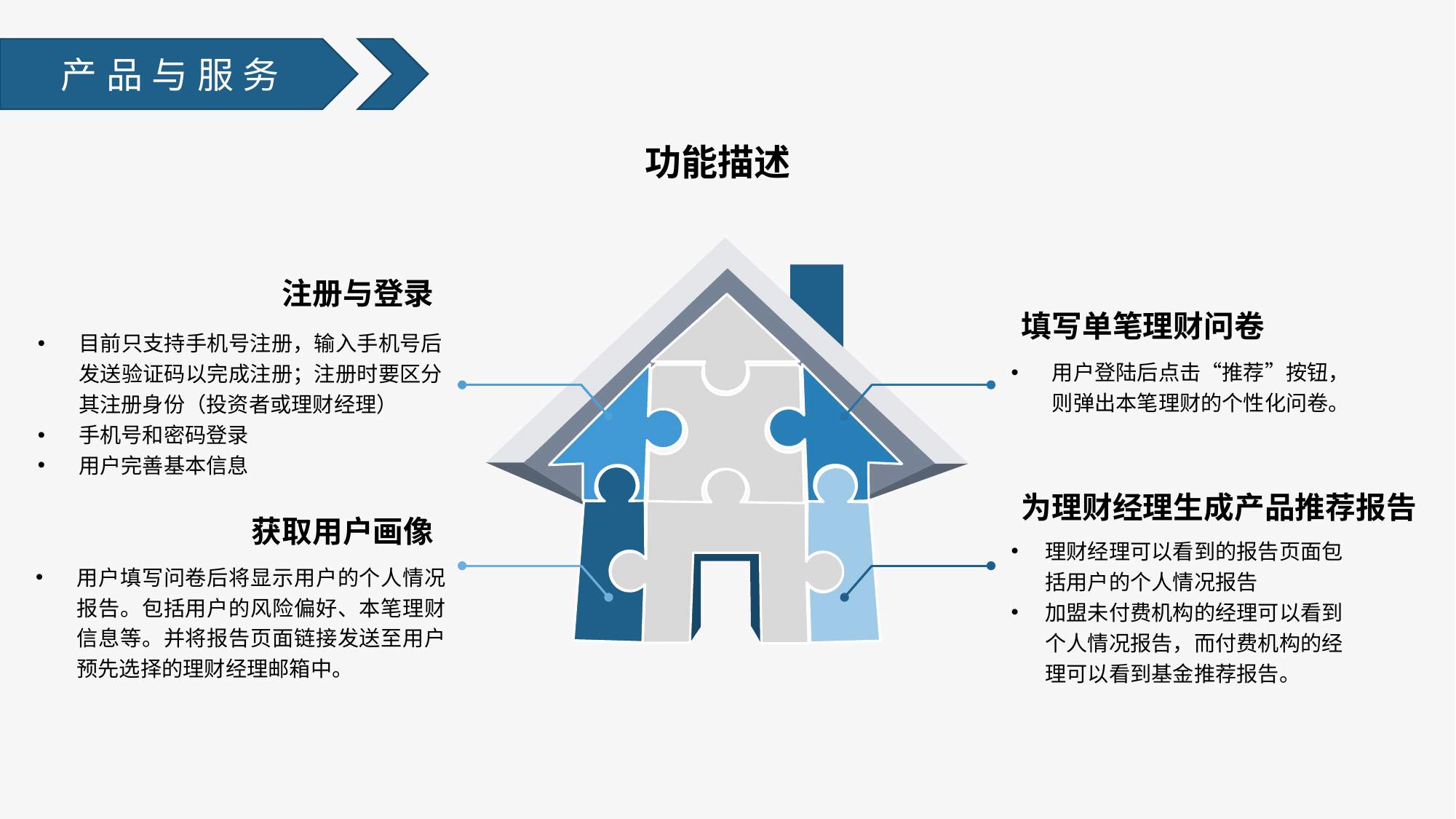

产品与服务

功能描述

注册与登录
目前只支持手机号注册，输入手机号后发送验证码以完成注册；注册时要区分其注册身份（投资者或理财经理）
手机号和密码登录
用户完善基本信息

填写单笔理财问卷
用户登陆后点击“推荐”按钮，则弹出本笔理财的个性化问卷。
为理财经理生成产品推荐报告

理财经理可以看到的报告页面包括用户的个人情况报告
加盟未付费机构的经理可以看到个人情况报告，而付费机构的经理可以看到基金推荐报告。

获取用户画像
用户填写问卷后将显示用户的个人情况报告。包括用户的风险偏好、本笔理财信息等。并将报告页面链接发送至用户预先选择的理财经理邮箱中。